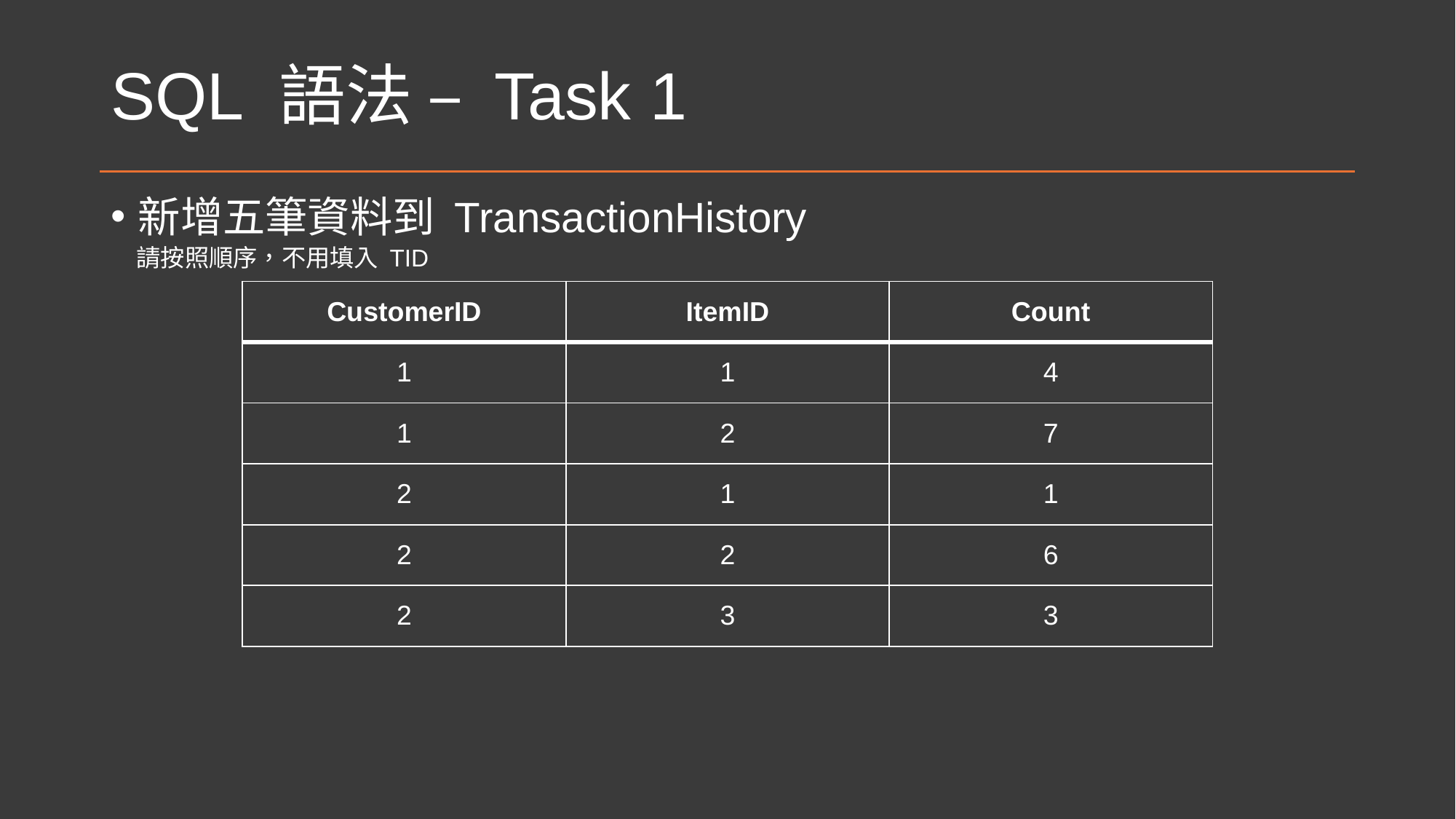

# SQL 語法 – Task 1
新增五筆資料到 TransactionHistory
請按照順序，不用填入 TID
| CustomerID | ItemID | Count |
| --- | --- | --- |
| 1 | 1 | 4 |
| 1 | 2 | 7 |
| 2 | 1 | 1 |
| 2 | 2 | 6 |
| 2 | 3 | 3 |